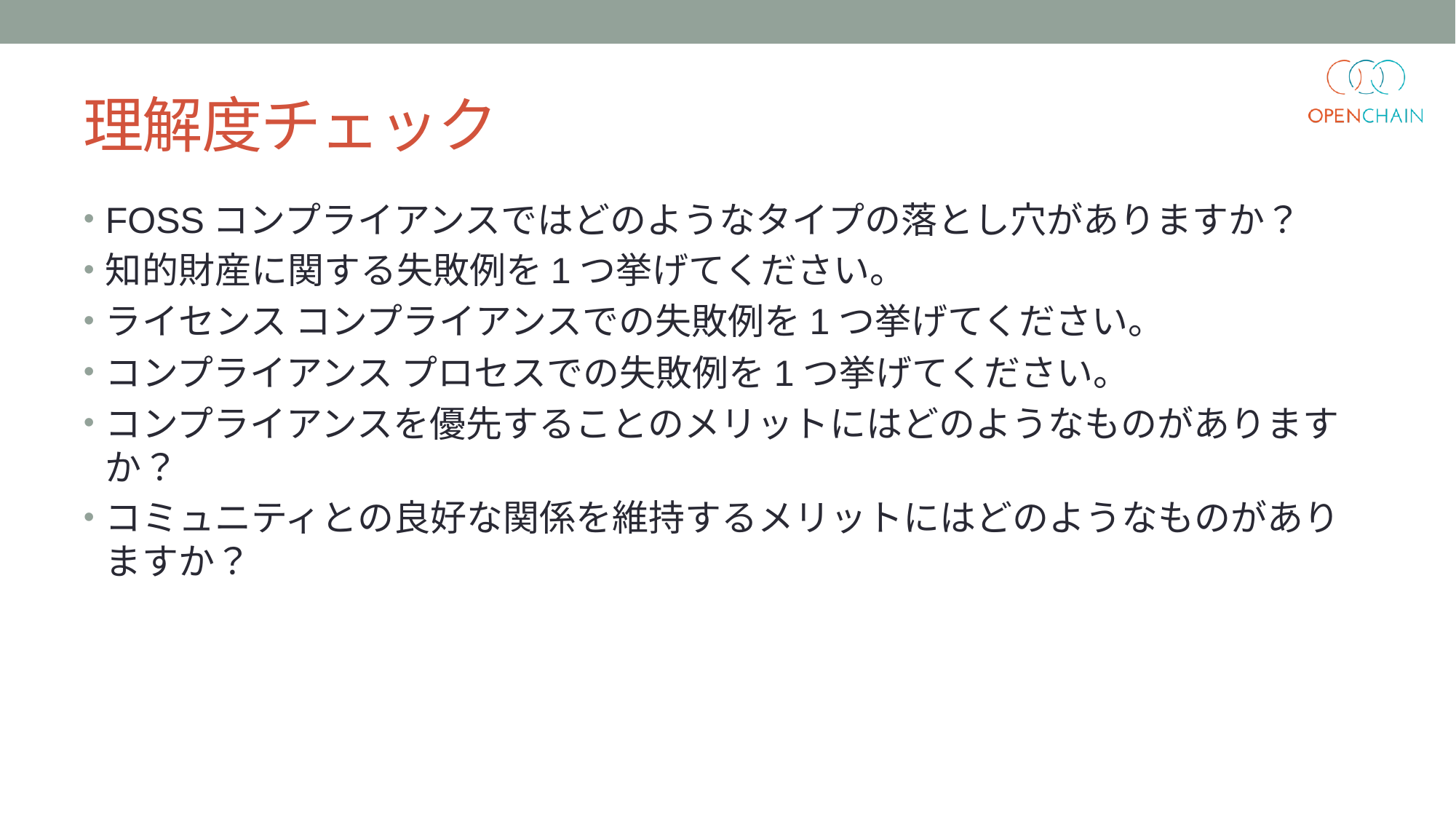

# 理解度チェック
FOSSコンプライアンスではどのようなタイプの落とし穴がありますか？
知的財産に関する失敗例を1つ挙げてください。
ライセンス コンプライアンスでの失敗例を1つ挙げてください。
コンプライアンス プロセスでの失敗例を1つ挙げてください。
コンプライアンスを優先することのメリットにはどのようなものがありますか？
コミュニティとの良好な関係を維持するメリットにはどのようなものがありますか？